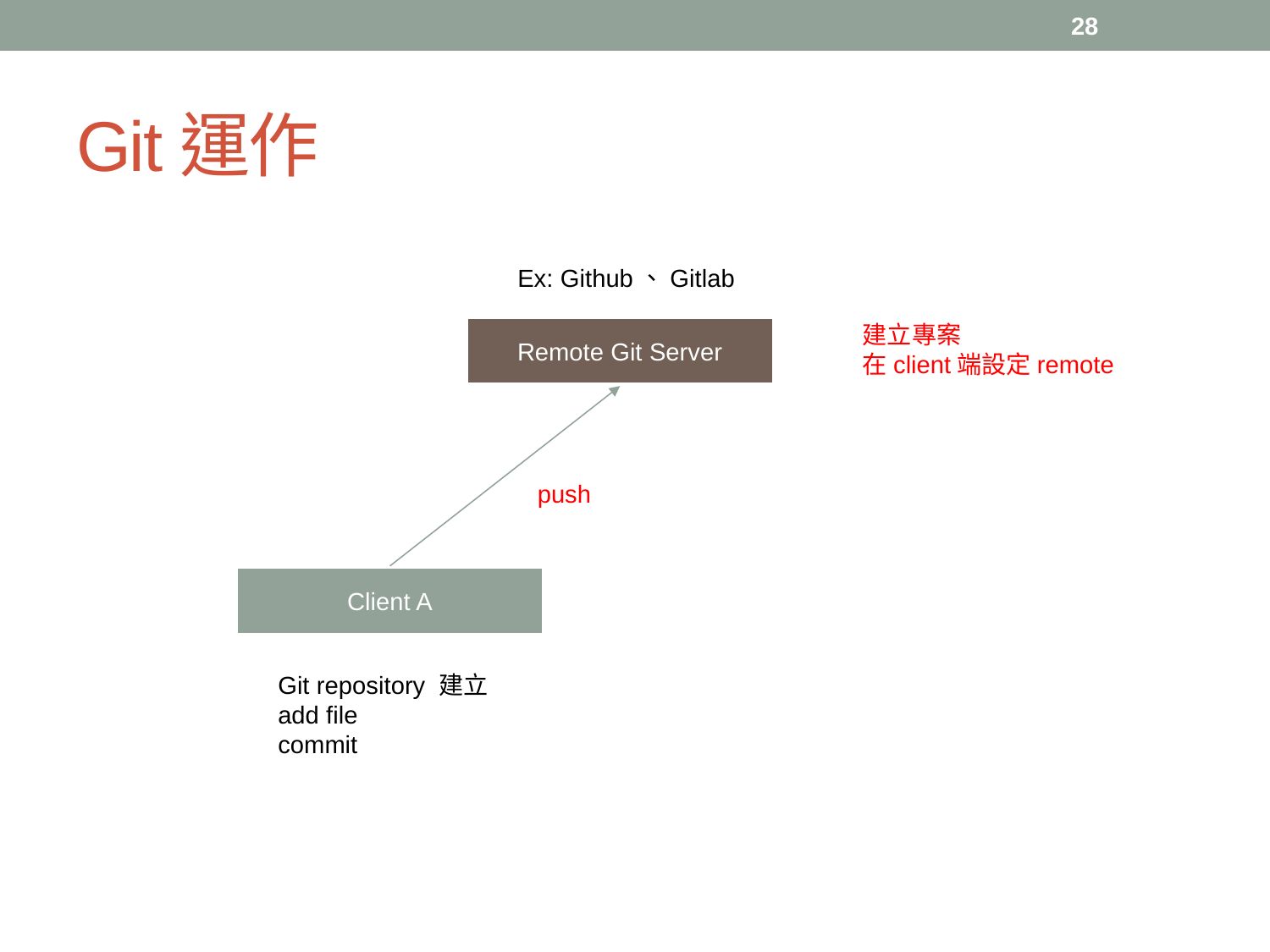

28
# Git運作
Ex: Github、Gitlab
建立專案
在client端設定remote
Remote Git Server
push
Client A
Git repository 建立
add file
commit